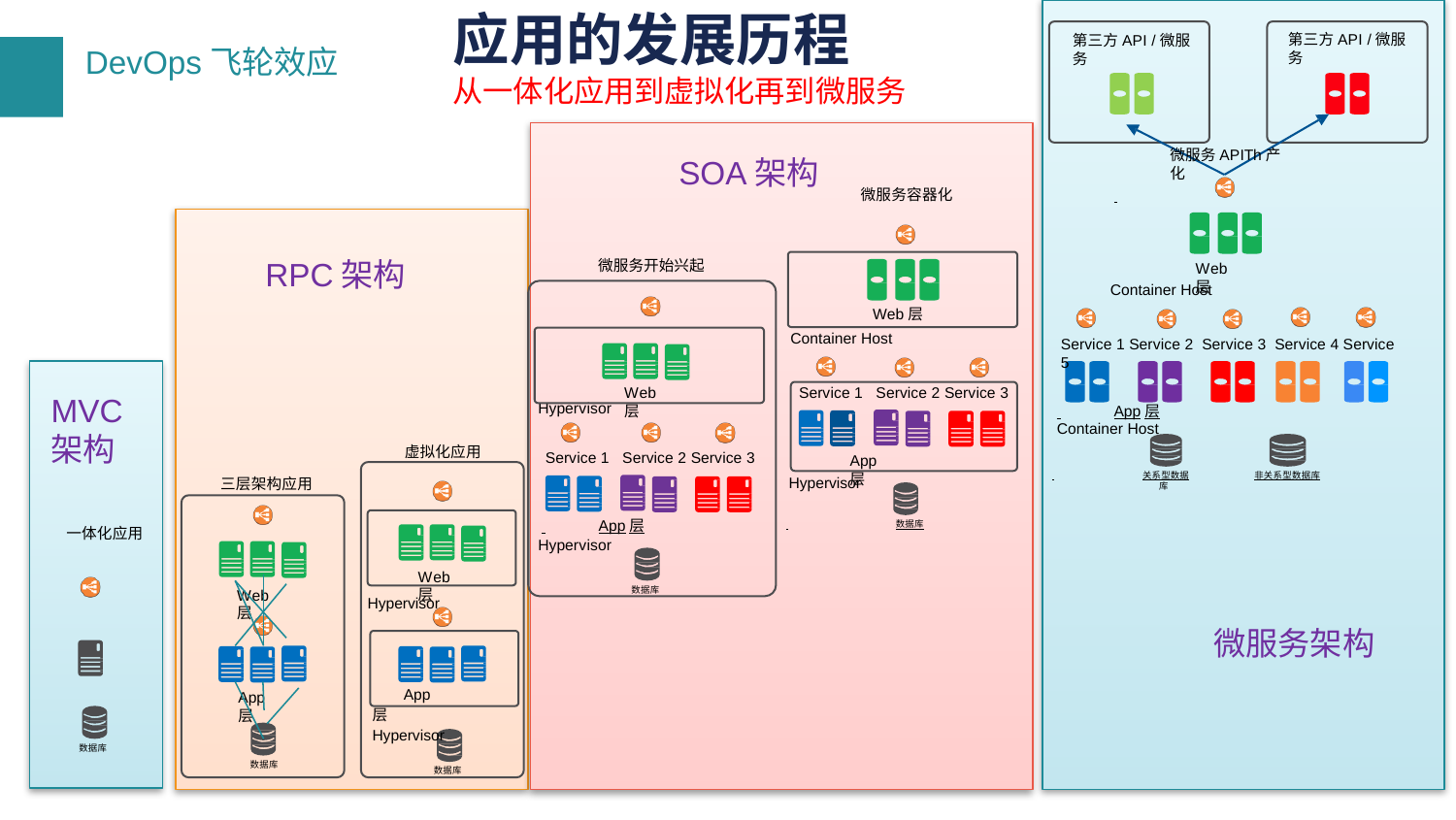

应用的发展历程
从一体化应用到虚拟化再到微服务

第三方API /微服务
第三方API /微服务

SOA架构
微服务APITh产化

微服务容器化

RPC架构

微服务开始兴起
Web层

Container Host
Web层

Container Host
Service 1 Service 2  Service 3  Service 4 Service 5

MVC架构
Service 1   Service 2 Service 3
Web层
Hypervisor
 	App层
Container Host

虚拟化应用
Service 1   Service 2 Service 3
App层

 	关系型数据	非关系型数据库
库
Hypervisor
三层架构应用

 	App层
 	数据库
一体化应用

Hypervisor

Web层

数据库
Web层
Hypervisor

微服务架构

App层  Hypervisor
App层

数据库
数据库
数据库
© 2018, Amazon Web Services, Inc. or its affiliates. All rights  reserved.